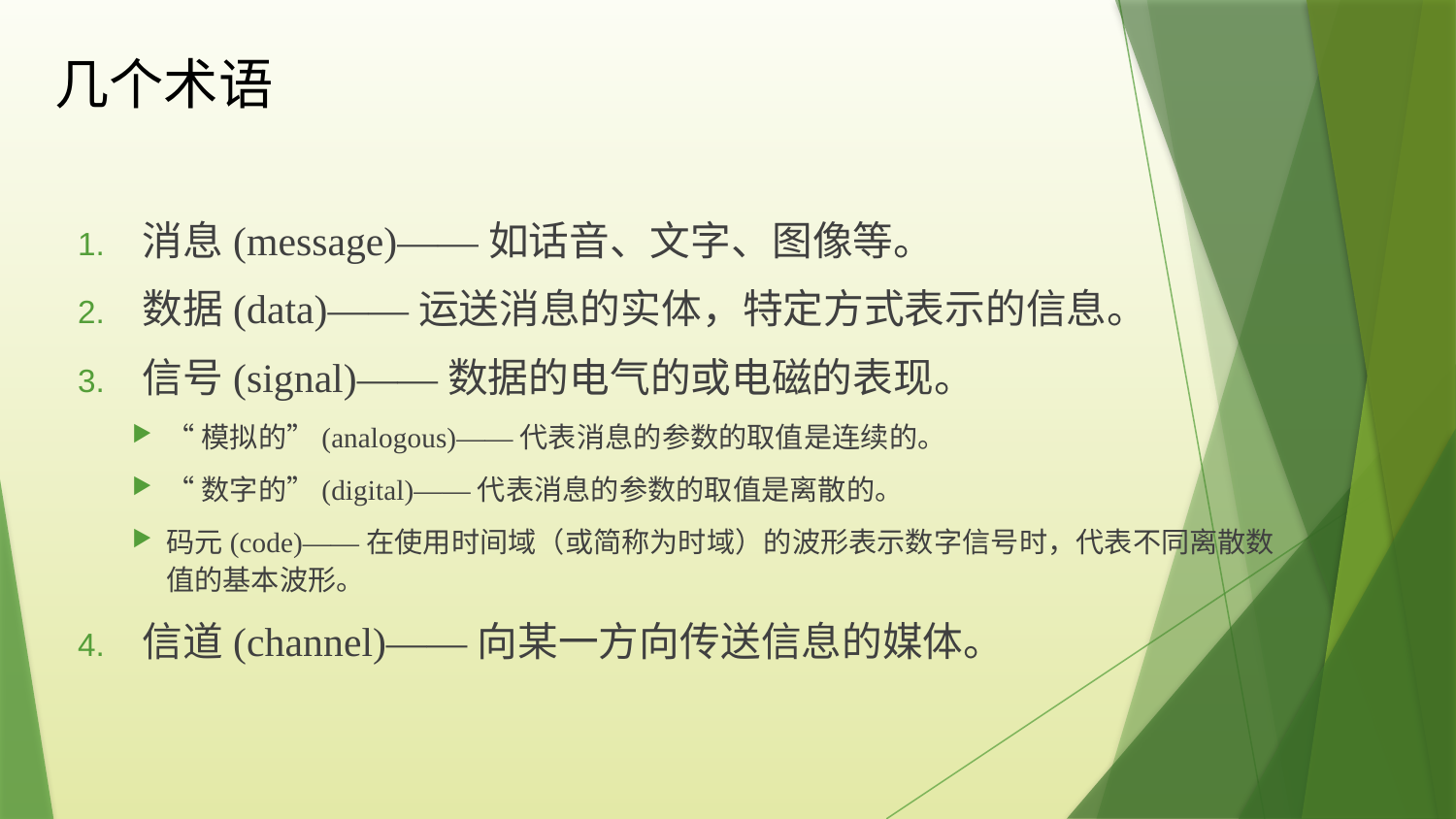

# 几个术语
消息(message)——如话音、文字、图像等。
数据(data)——运送消息的实体，特定方式表示的信息。
信号(signal)——数据的电气的或电磁的表现。
“模拟的”(analogous)——代表消息的参数的取值是连续的。
“数字的”(digital)——代表消息的参数的取值是离散的。
码元(code)——在使用时间域（或简称为时域）的波形表示数字信号时，代表不同离散数值的基本波形。
信道(channel)——向某一方向传送信息的媒体。